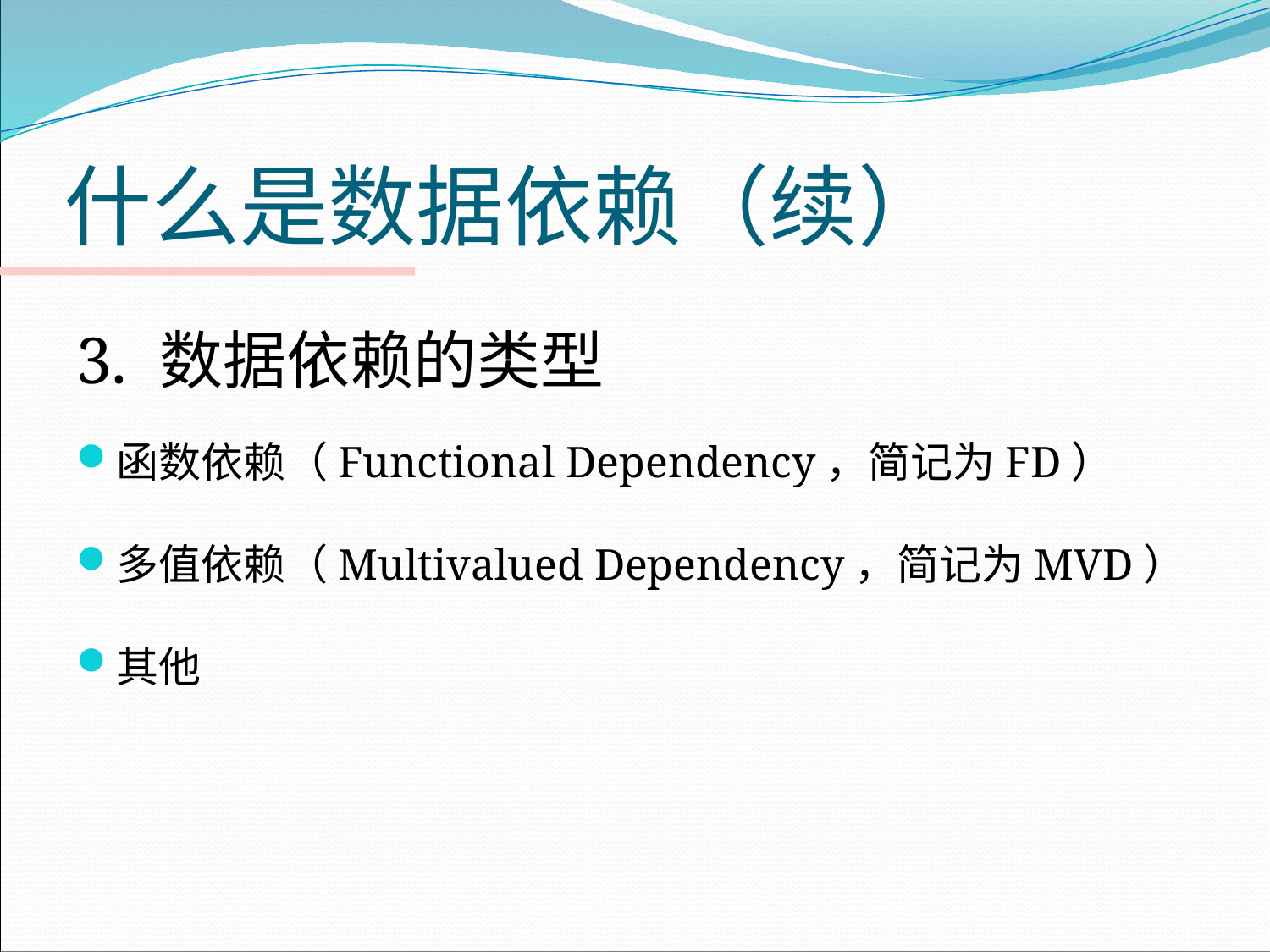

# 什么是数据依赖（续）
3. 数据依赖的类型
函数依赖（Functional Dependency，简记为FD）
多值依赖（Multivalued Dependency，简记为MVD）
其他

523